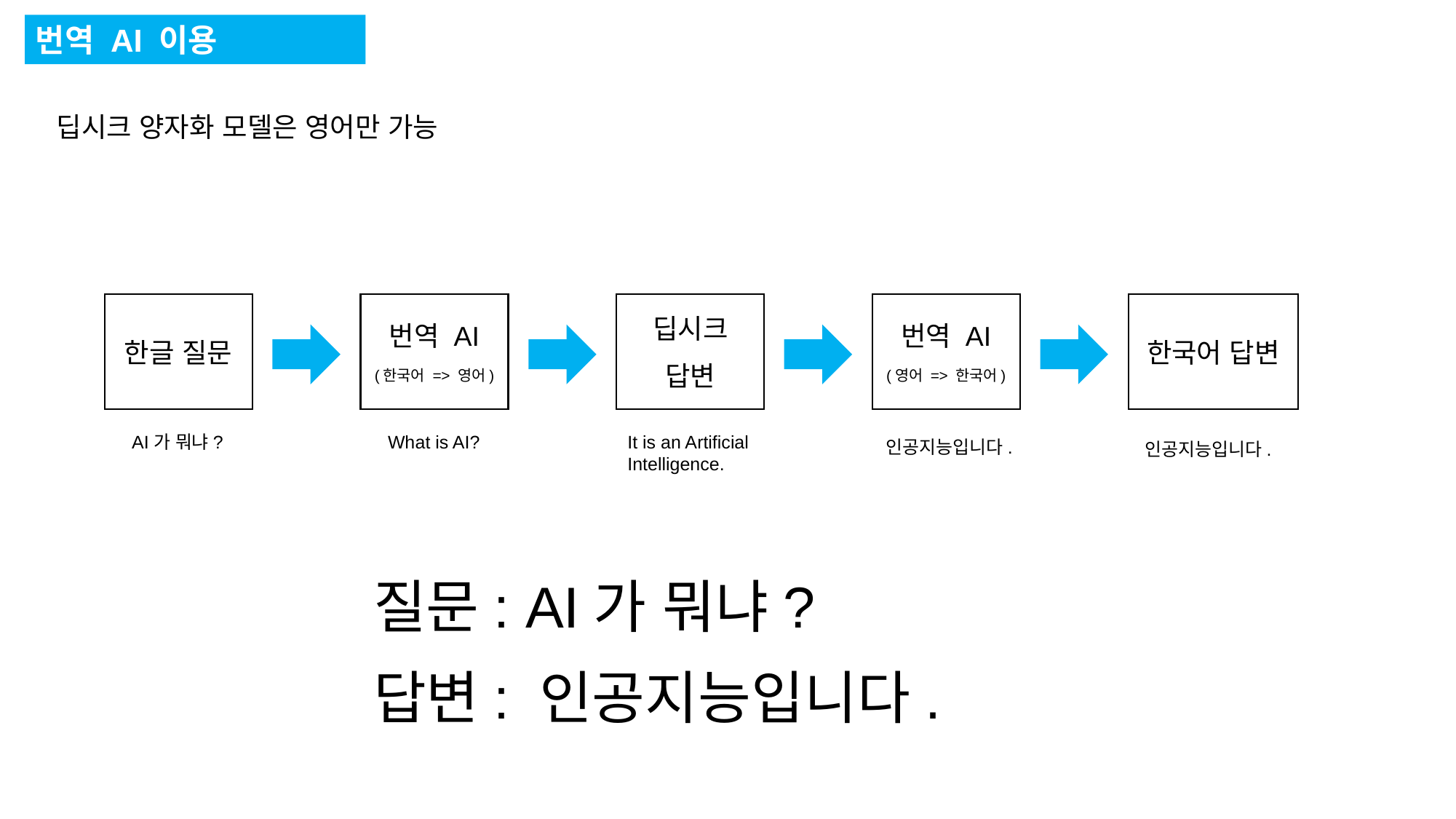

번역 AI 이용
딥시크 양자화 모델은 영어만 가능
딥시크

답변
번역 AI

(영어 => 한국어)
한국어 답변
한글 질문
번역 AI

(한국어 => 영어)

It is an Artificial Intelligence.
AI가 뭐냐?
What is AI?
인공지능입니다.
인공지능입니다.
질문: AI가 뭐냐?

답변: 인공지능입니다.